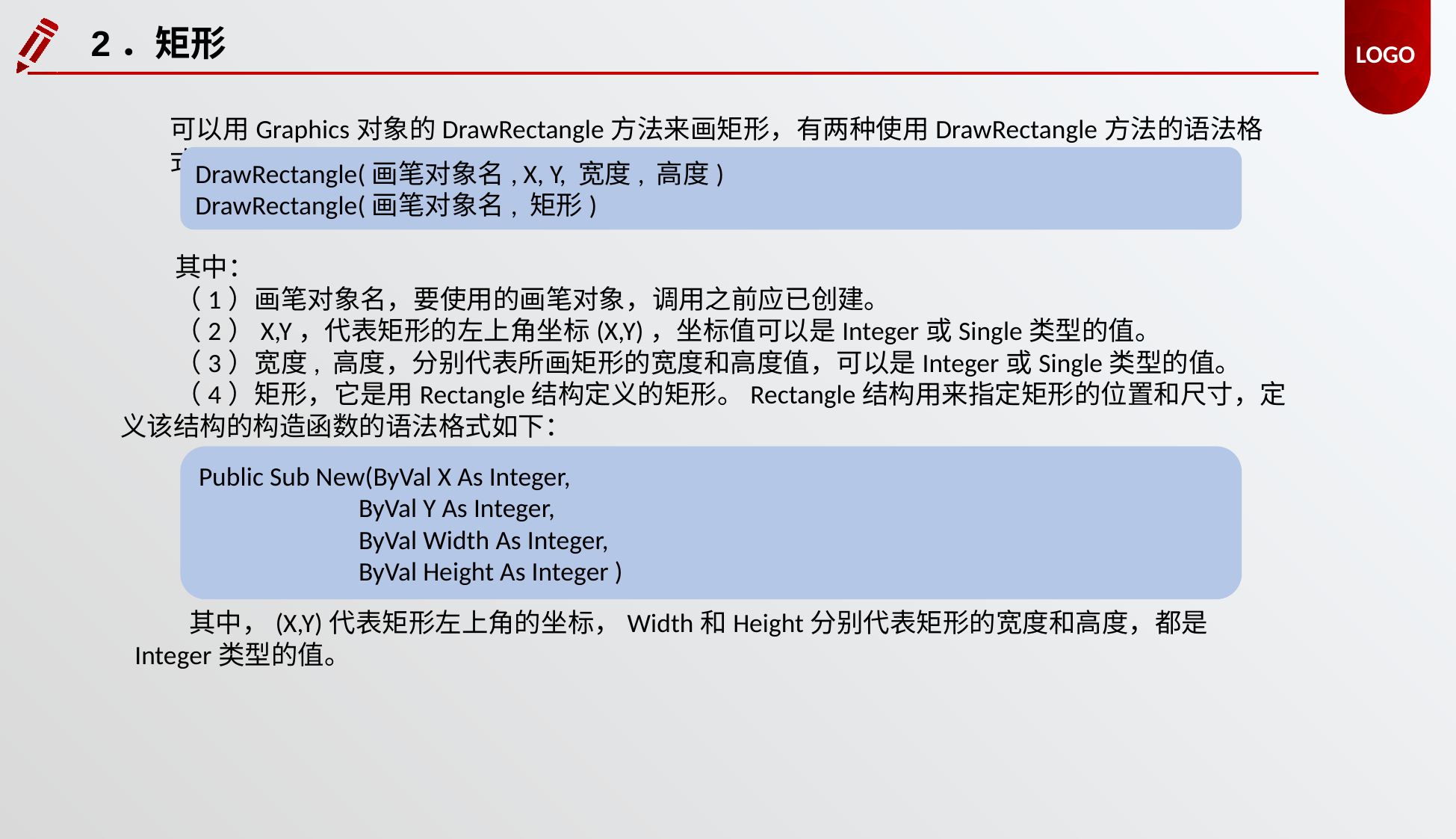

2．矩形
可以用Graphics对象的DrawRectangle方法来画矩形，有两种使用DrawRectangle方法的语法格式：
DrawRectangle(画笔对象名, X, Y, 宽度, 高度)
DrawRectangle(画笔对象名, 矩形)
其中：
（1）画笔对象名，要使用的画笔对象，调用之前应已创建。
（2）X,Y，代表矩形的左上角坐标(X,Y)，坐标值可以是Integer或Single类型的值。
（3）宽度, 高度，分别代表所画矩形的宽度和高度值，可以是Integer或Single类型的值。
（4）矩形，它是用Rectangle结构定义的矩形。Rectangle结构用来指定矩形的位置和尺寸，定义该结构的构造函数的语法格式如下：
Public Sub New(ByVal X As Integer,
	        ByVal Y As Integer,
	        ByVal Width As Integer,
	        ByVal Height As Integer )
其中，(X,Y)代表矩形左上角的坐标，Width和Height分别代表矩形的宽度和高度，都是Integer类型的值。